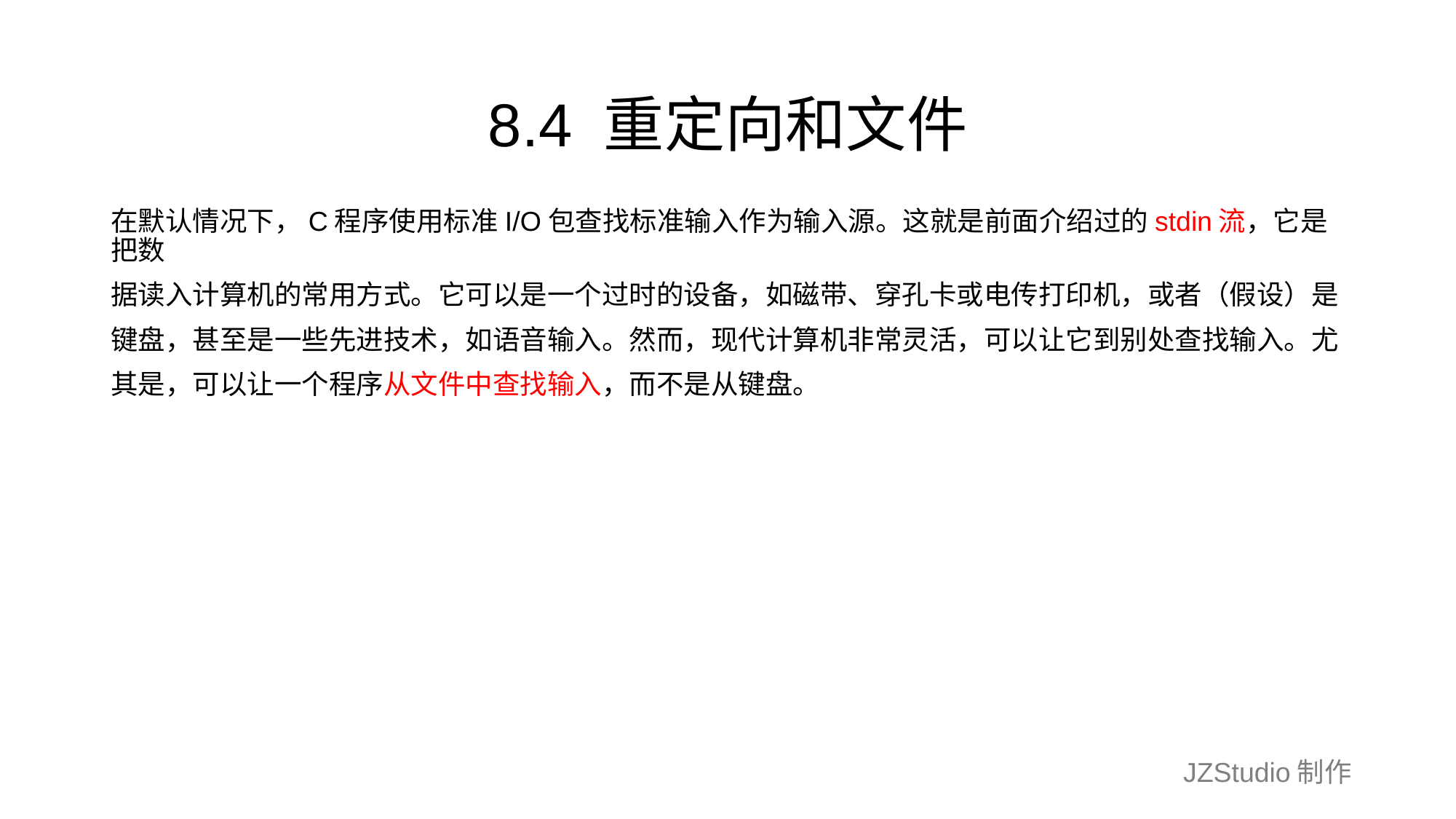

# 8.4 重定向和文件
在默认情况下，C程序使用标准I/O包查找标准输入作为输入源。这就是前面介绍过的stdin流，它是把数
据读入计算机的常用方式。它可以是一个过时的设备，如磁带、穿孔卡或电传打印机，或者（假设）是
键盘，甚至是一些先进技术，如语音输入。然而，现代计算机非常灵活，可以让它到别处查找输入。尤
其是，可以让一个程序从文件中查找输入，而不是从键盘。